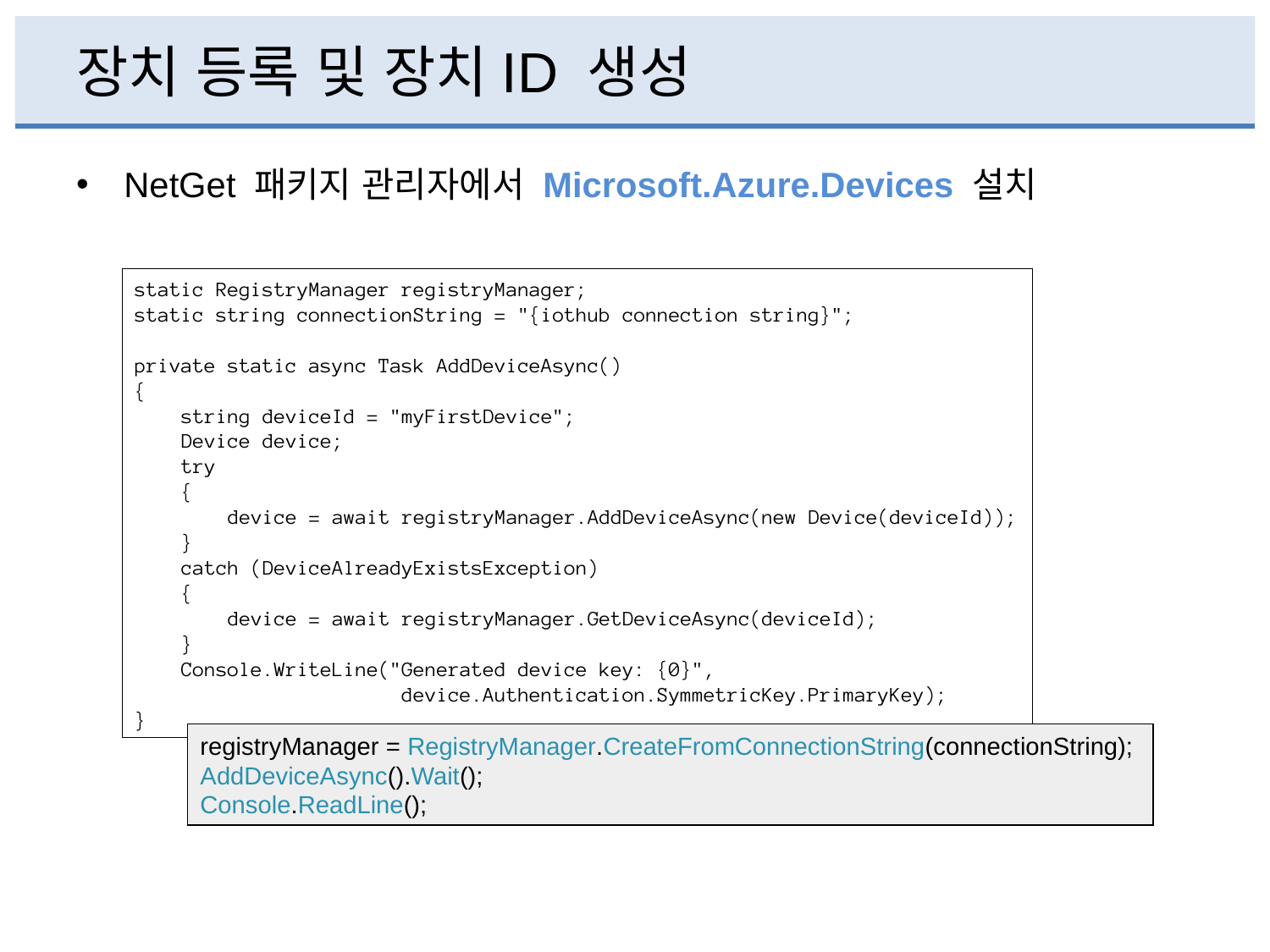

# 장치 등록 및 장치ID 생성

NetGet 패키지 관리자에서 Microsoft.Azure.Devices 설치
static RegistryManager registryManager;
static string connectionString = "{iothub connection string}";

private static async Task AddDeviceAsync()
{
    string deviceId = "myFirstDevice";
    Device device;
    try
    {
        device = await registryManager.AddDeviceAsync(new Device(deviceId));
    }
    catch (DeviceAlreadyExistsException)
    {
        device = await registryManager.GetDeviceAsync(deviceId);
    }
    Console.WriteLine("Generated device key: {0}",
                       device.Authentication.SymmetricKey.PrimaryKey);
}
registryManager = RegistryManager.CreateFromConnectionString(connectionString);
AddDeviceAsync().Wait();
Console.ReadLine();